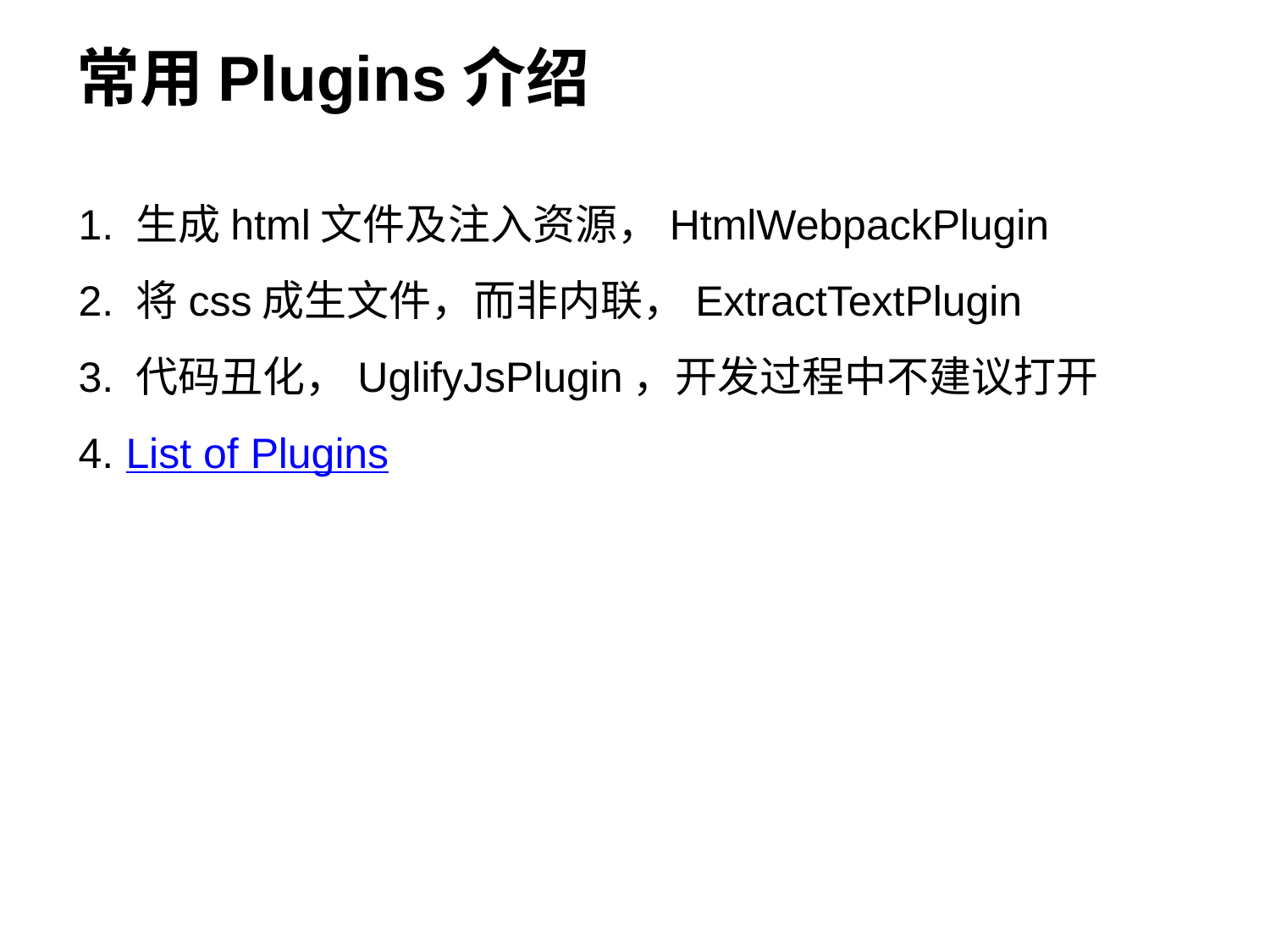

常用Plugins介绍
1. 生成html文件及注入资源，HtmlWebpackPlugin
2. 将css成生文件，而非内联，ExtractTextPlugin
3. 代码丑化，UglifyJsPlugin，开发过程中不建议打开
4. List of Plugins